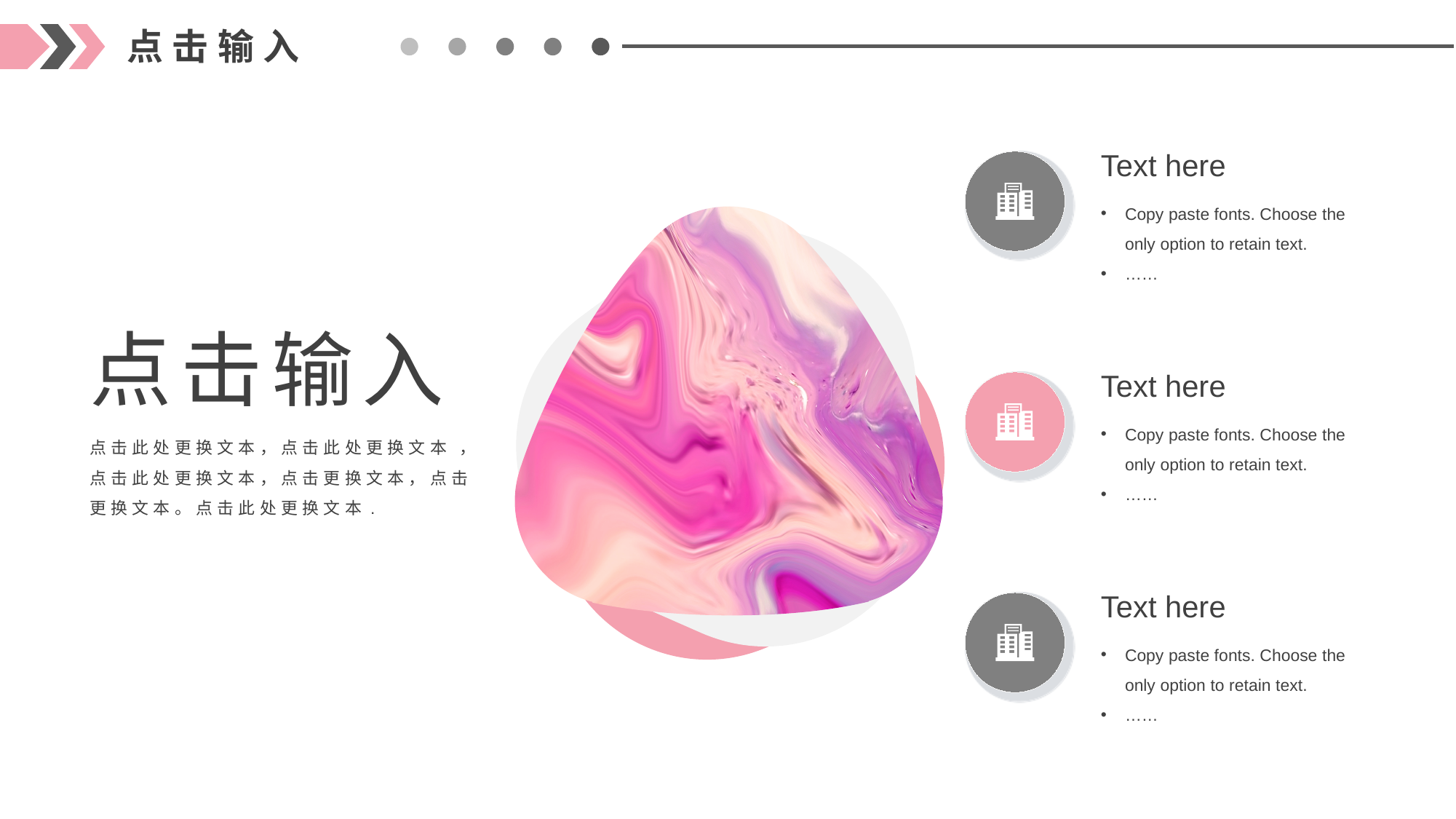

点击输入

Text here
Copy paste fonts. Choose the only option to retain text.
……

点击输入
Text here
Copy paste fonts. Choose the only option to retain text.
……

点击此处更换文本，点击此处更换文本 ，点击此处更换文本，点击更换文本，点击更换文本。点击此处更换文本.
Text here
Copy paste fonts. Choose the only option to retain text.
……